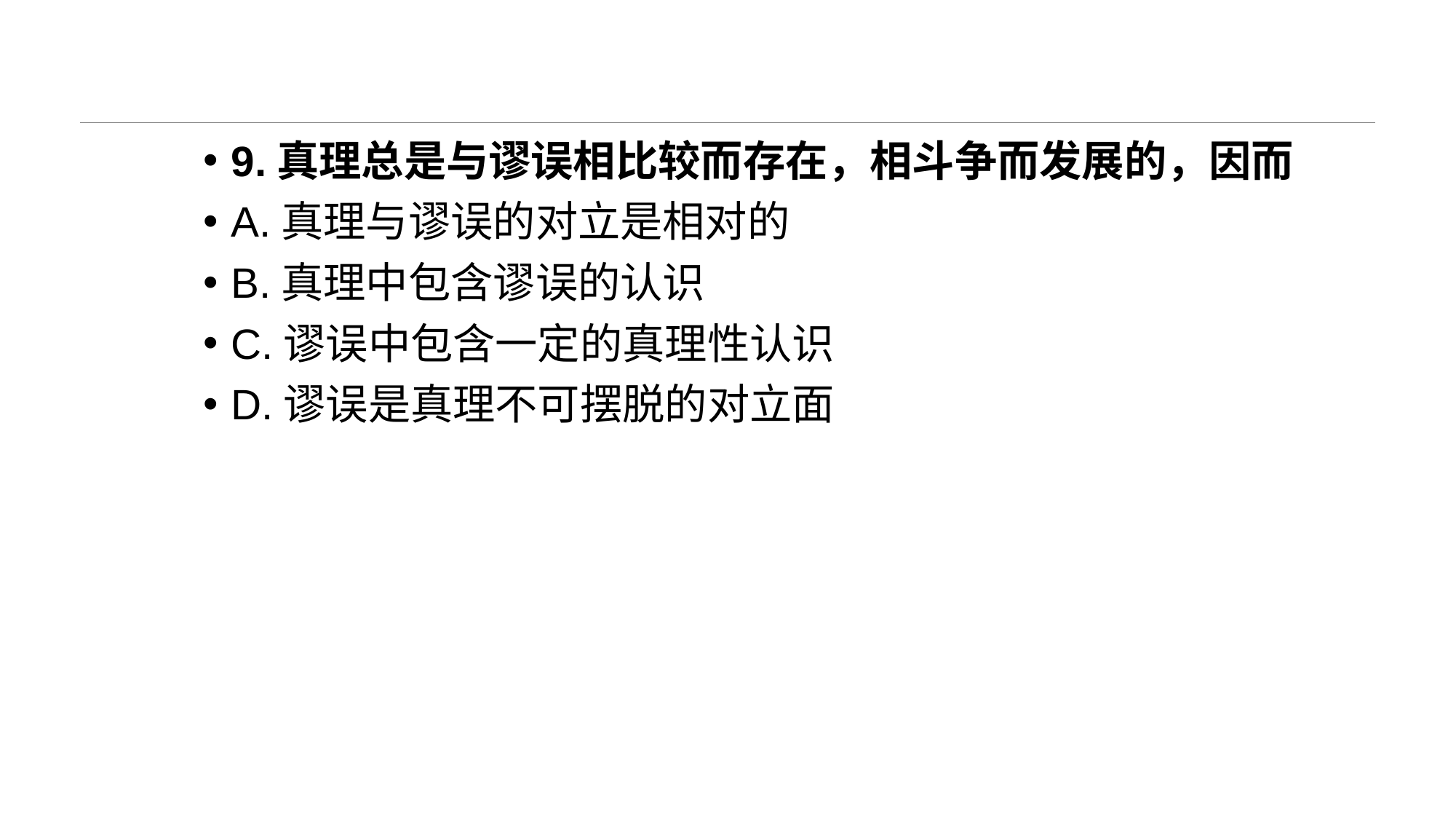

#
9.真理总是与谬误相比较而存在，相斗争而发展的，因而
A.真理与谬误的对立是相对的
B.真理中包含谬误的认识
C.谬误中包含一定的真理性认识
D.谬误是真理不可摆脱的对立面